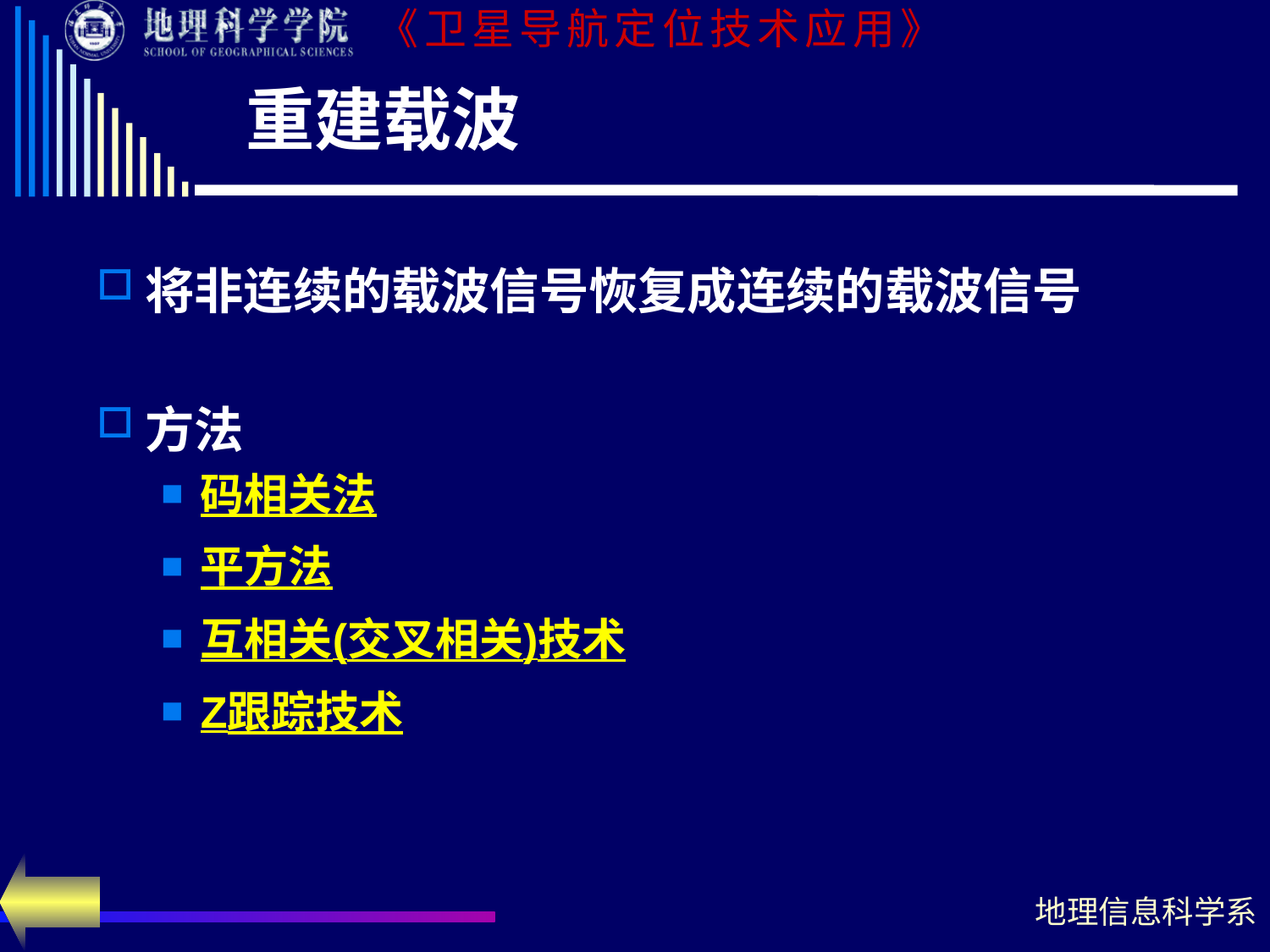

# 重建载波
将非连续的载波信号恢复成连续的载波信号

方法
码相关法
平方法
互相关(交叉相关)技术
Z跟踪技术